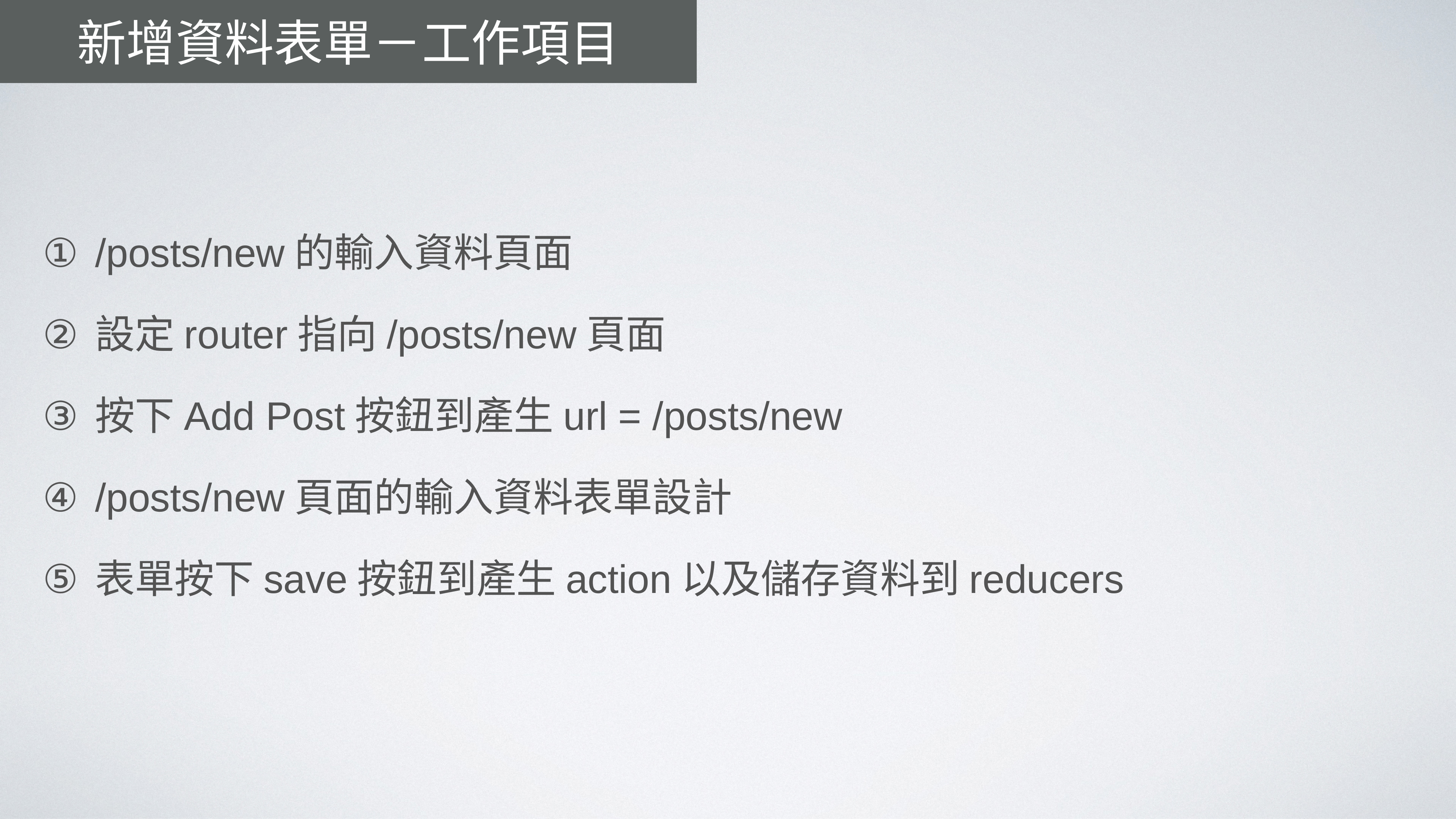

38
# 新增資料表單－工作項目
/posts/new的輸入資料頁面
設定router指向/posts/new頁面
按下Add Post按鈕到產生url = /posts/new
/posts/new頁面的輸入資料表單設計
表單按下save按鈕到產生action以及儲存資料到reducers